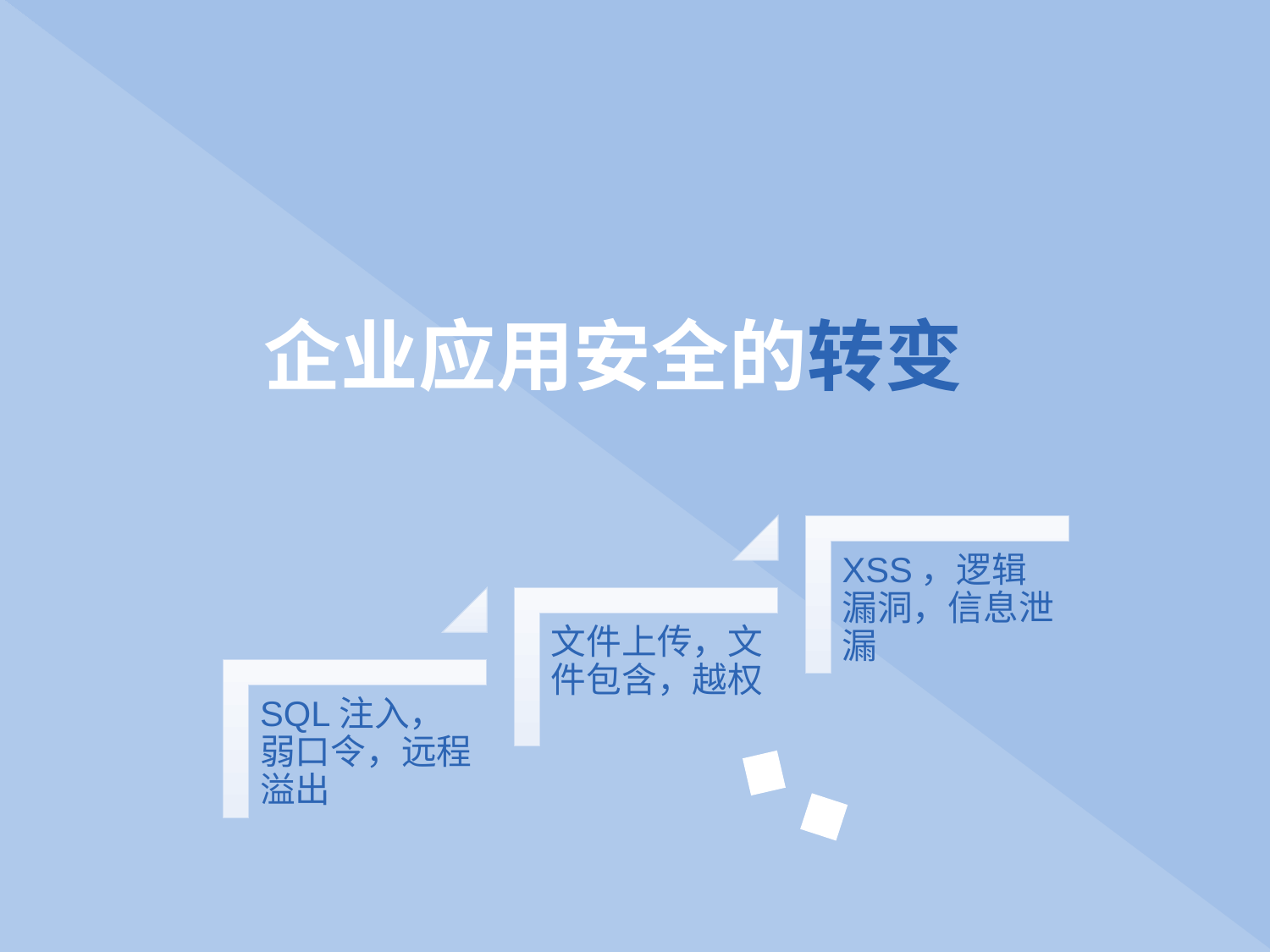

企业应用安全的转变
SQL注入，弱口令，远程溢出
文件上传，文件包含，越权
XSS，逻辑漏洞，信息泄漏